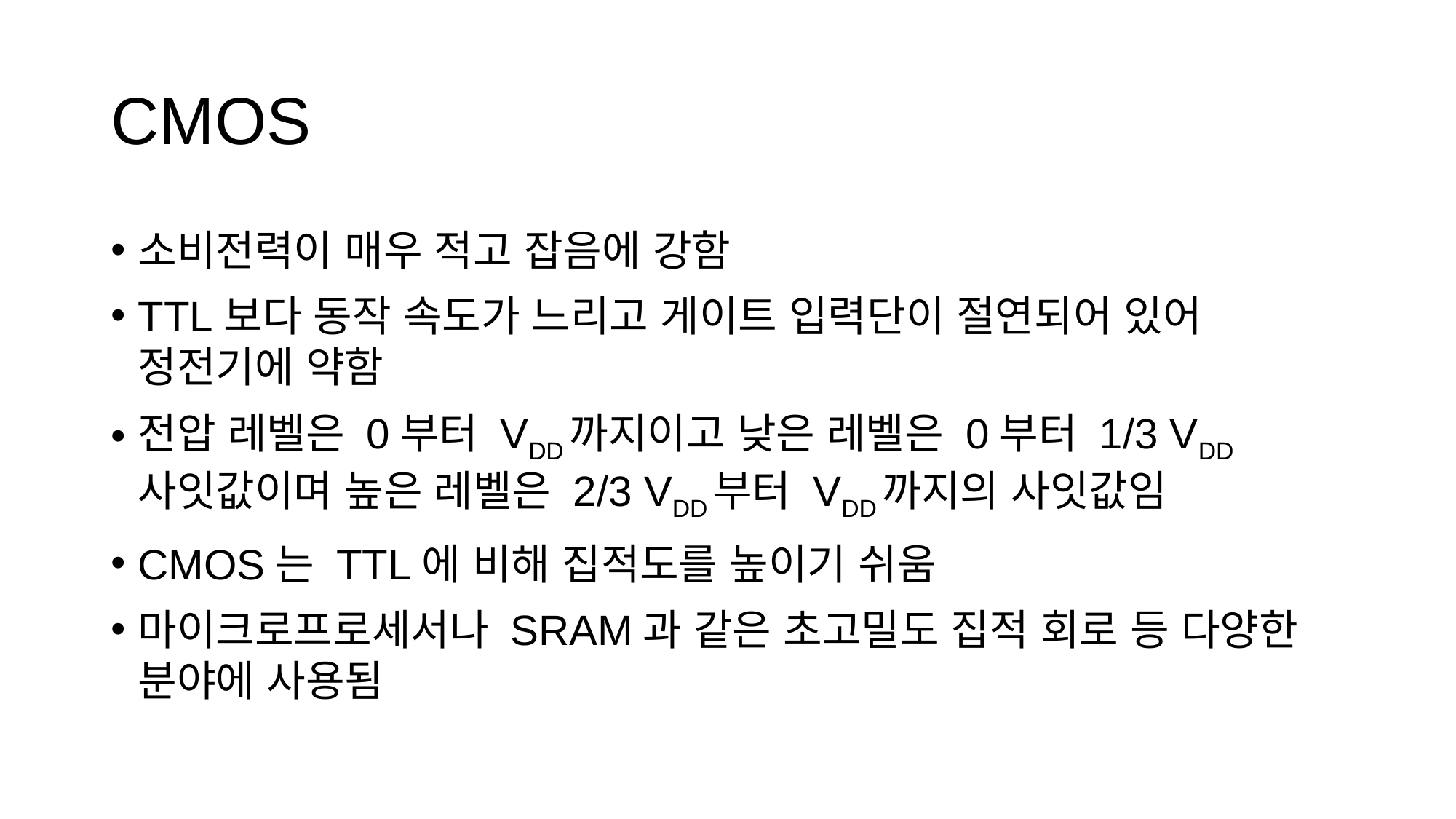

# CMOS
소비전력이 매우 적고 잡음에 강함
TTL보다 동작 속도가 느리고 게이트 입력단이 절연되어 있어
정전기에 약함
전압 레벨은 0부터 VDD까지이고 낮은 레벨은 0부터 1/3 VDD
사잇값이며 높은 레벨은 2/3 VDD부터 VDD까지의 사잇값임
CMOS는 TTL에 비해 집적도를 높이기 쉬움
마이크로프로세서나 SRAM과 같은 초고밀도 집적 회로 등 다양한 분야에 사용됨